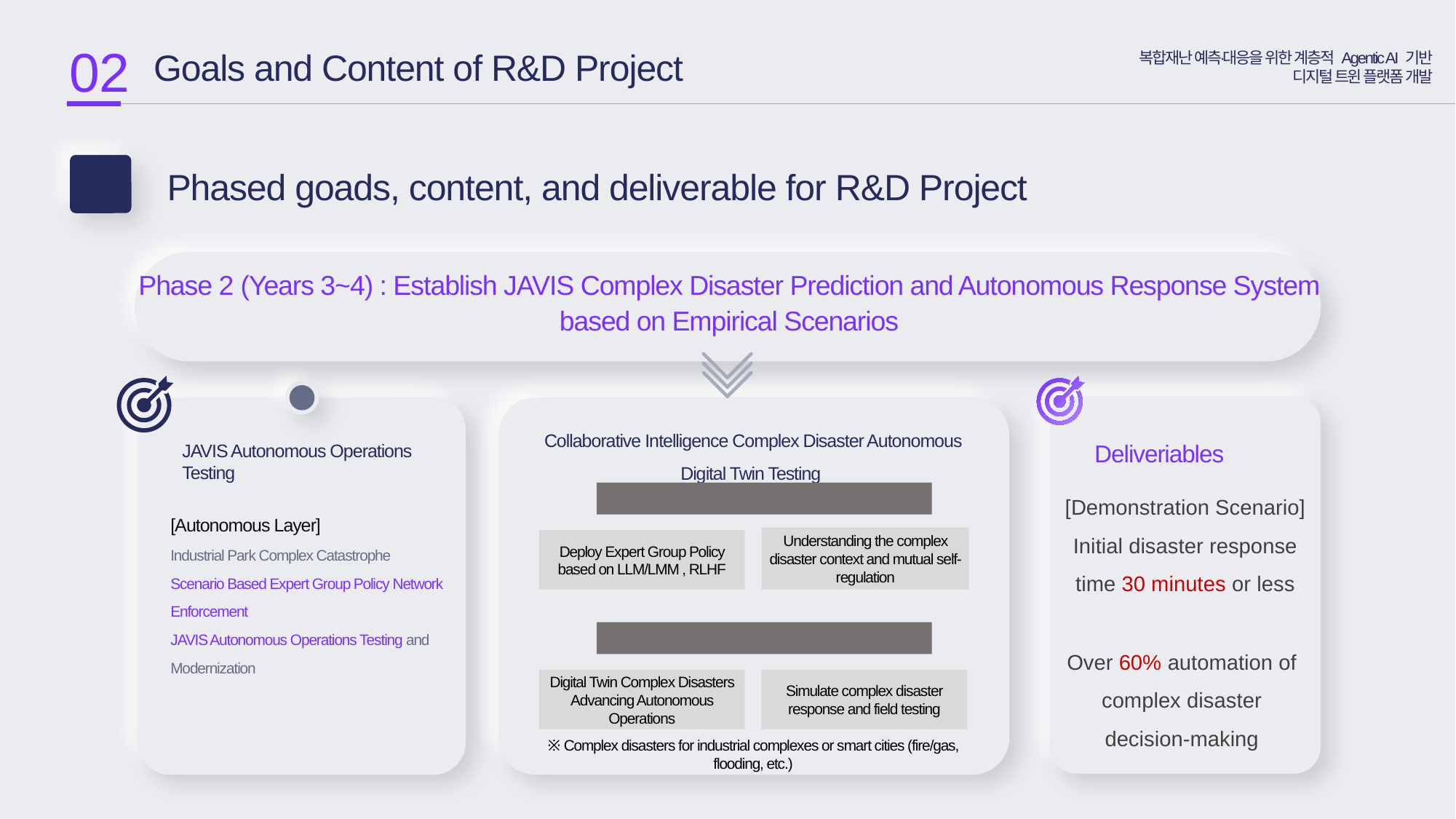

02
 Goals and Content of R&D Project
복합재난 예측∙대응을 위한 계층적 Agentic AI 기반
디지털 트윈 플랫폼 개발

Phased goads, content, and deliverable for R&D Project
2-3

Phase 2 (Years 3~4) : Establish JAVIS Complex Disaster Prediction and Autonomous Response System based on Empirical Scenarios

3

Collaborative Intelligence Complex Disaster Autonomous Digital Twin Testing
Deliveriables
JAVIS Autonomous Operations Testing
[Demonstration Scenario] Initial disaster response time 30 minutes or less
[Collaboration Intelligence - Expert Group Policy]
[Autonomous Layer]
Industrial Park Complex Catastrophe Scenario Based Expert Group Policy Network Enforcement
JAVIS Autonomous Operations Testing and Modernization
Understanding the complex disaster context and mutual self-regulation
Deploy Expert Group Policy based on LLM/LMM , RLHF
[Autonomous verification and response]
Over 60% automation of complex disaster decision-making
Digital Twin Complex Disasters Advancing Autonomous Operations
Simulate complex disaster response and field testing
※ Complex disasters for industrial complexes or smart cities (fire/gas, flooding, etc.)